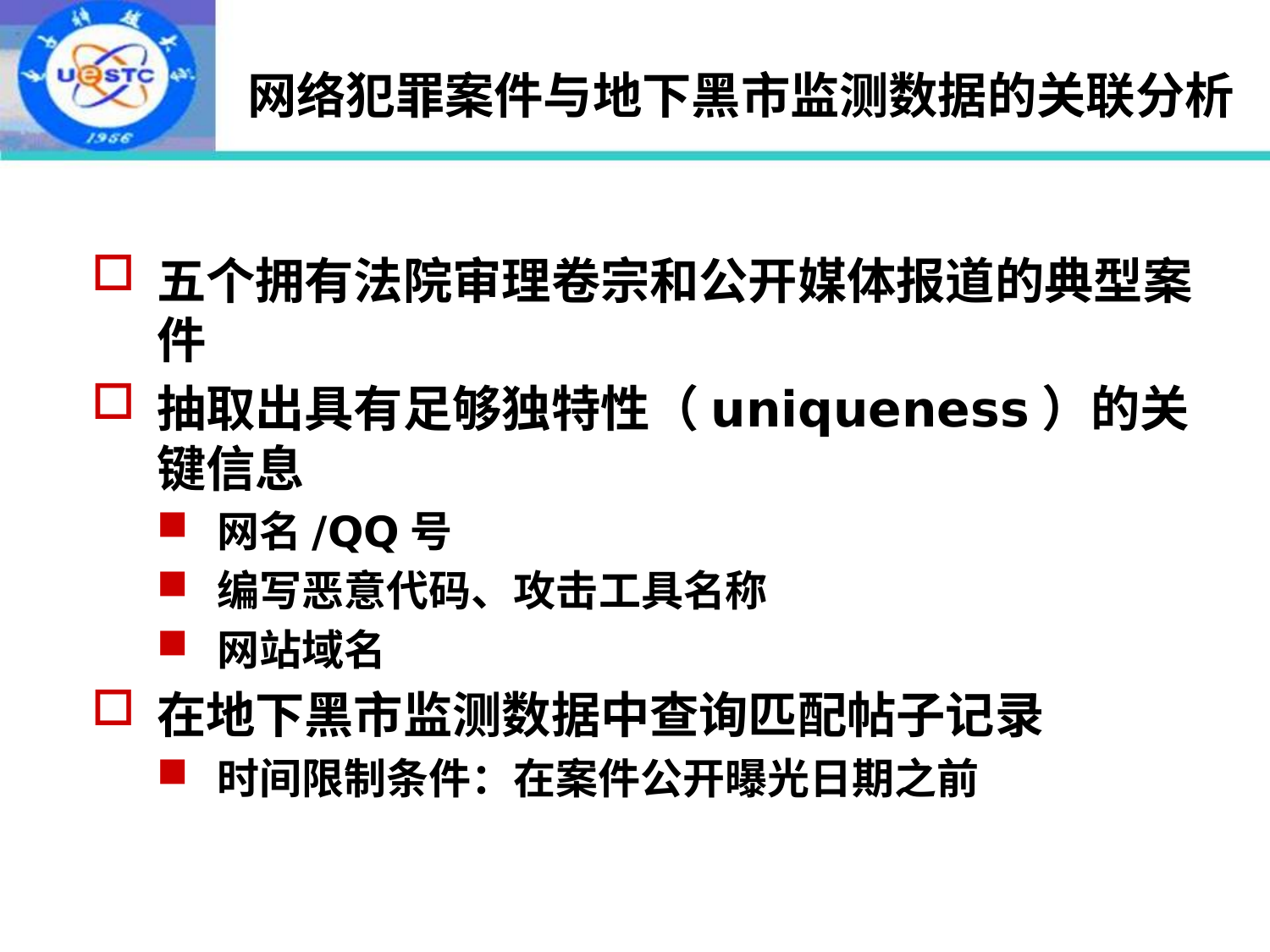

# 网络犯罪案件与地下黑市监测数据的关联分析
五个拥有法院审理卷宗和公开媒体报道的典型案件
抽取出具有足够独特性（uniqueness）的关键信息
网名/QQ号
编写恶意代码、攻击工具名称
网站域名
在地下黑市监测数据中查询匹配帖子记录
时间限制条件：在案件公开曝光日期之前

59